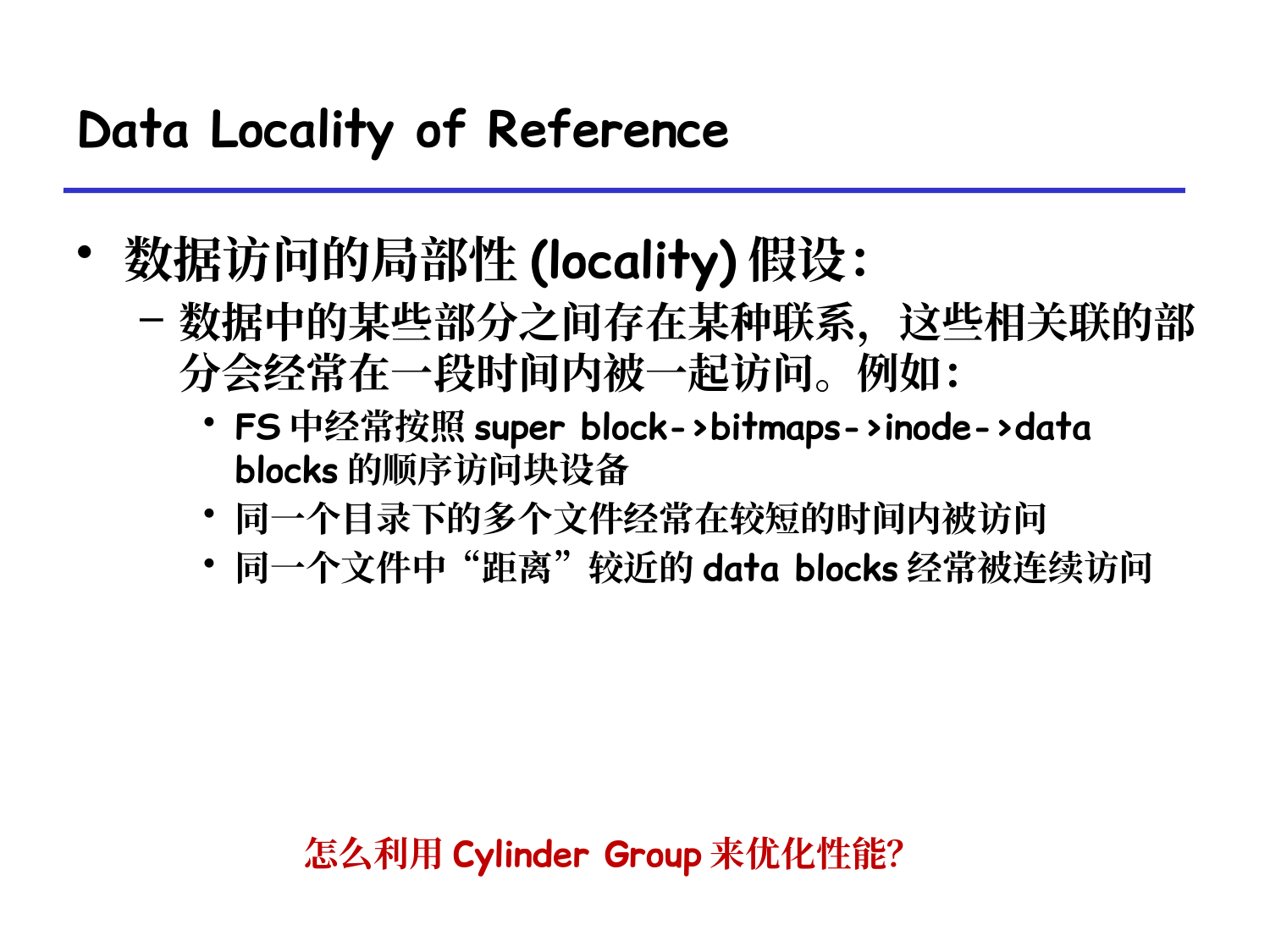

# Data Locality of Reference
数据访问的局部性(locality)假设：
数据中的某些部分之间存在某种联系，这些相关联的部分会经常在一段时间内被一起访问。例如：
FS中经常按照super block->bitmaps->inode->data blocks的顺序访问块设备
同一个目录下的多个文件经常在较短的时间内被访问
同一个文件中“距离”较近的data blocks经常被连续访问
怎么利用Cylinder Group来优化性能？